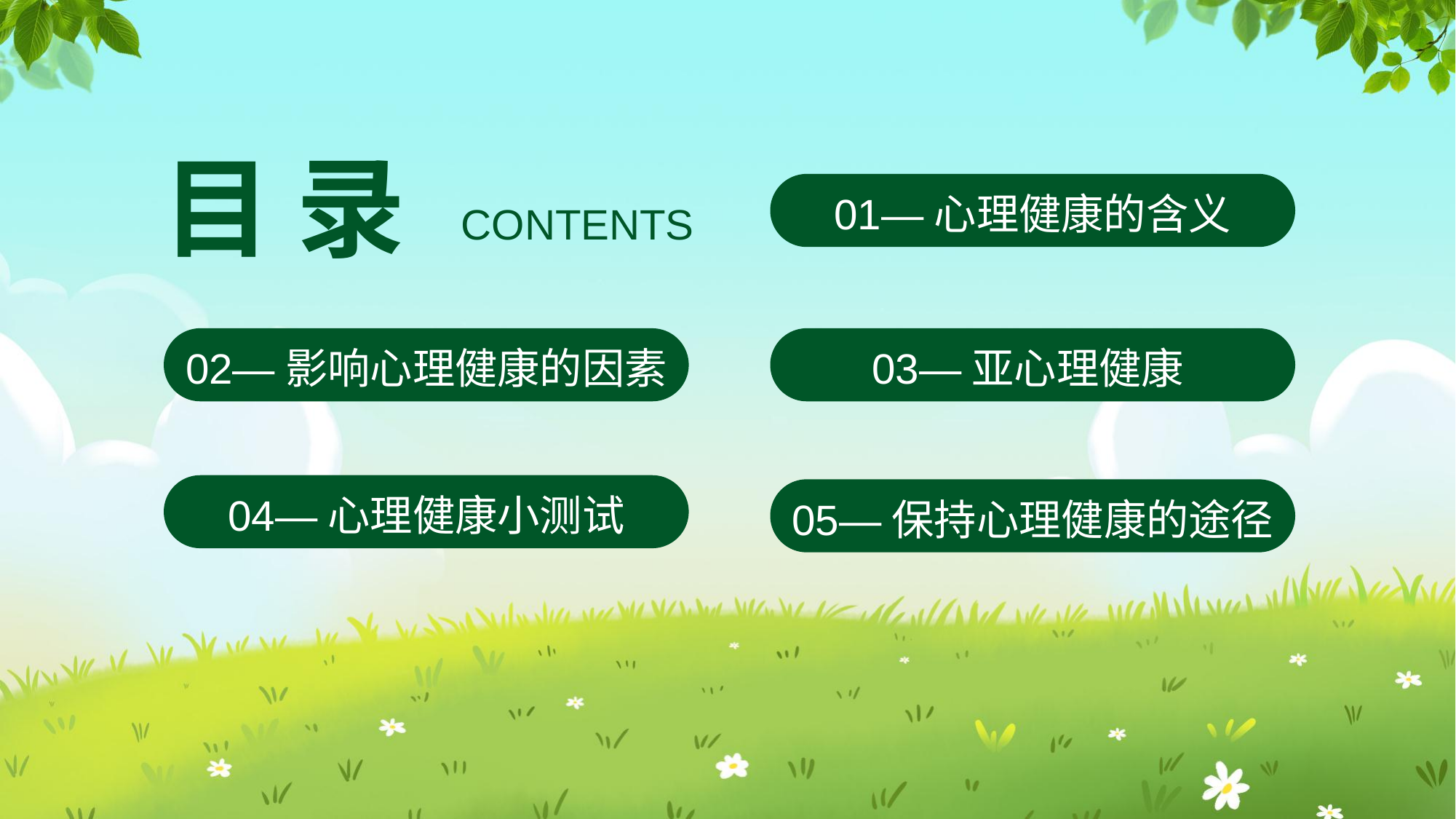

目 录
CONTENTS
01—心理健康的含义
02—影响心理健康的因素
03—亚心理健康
04—心理健康小测试
05—保持心理健康的途径